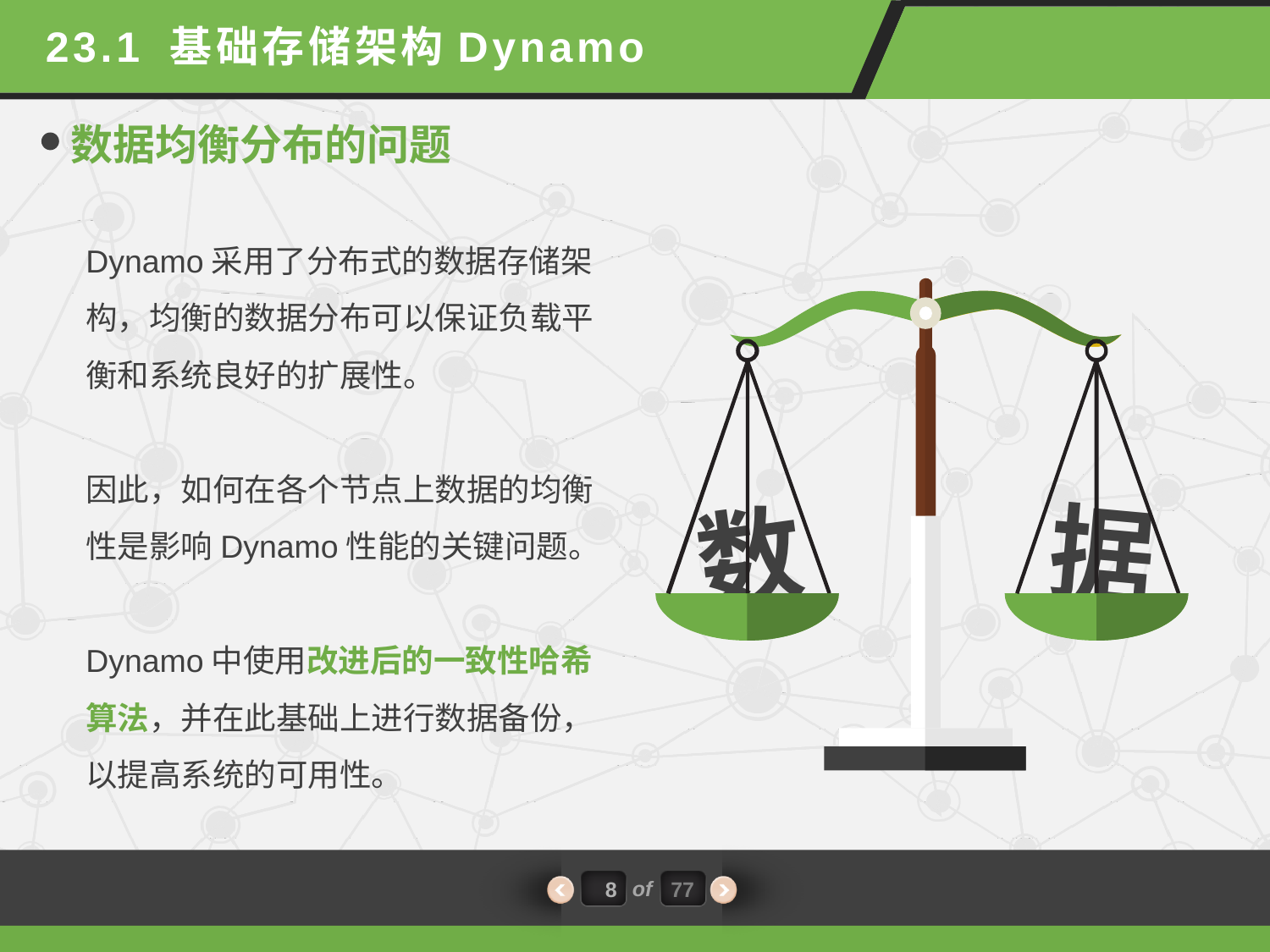

23.1 基础存储架构Dynamo
数据均衡分布的问题

Dynamo采用了分布式的数据存储架构，均衡的数据分布可以保证负载平衡和系统良好的扩展性。

因此，如何在各个节点上数据的均衡性是影响Dynamo性能的关键问题。

Dynamo中使用改进后的一致性哈希算法，并在此基础上进行数据备份，以提高系统的可用性。

据
数

8